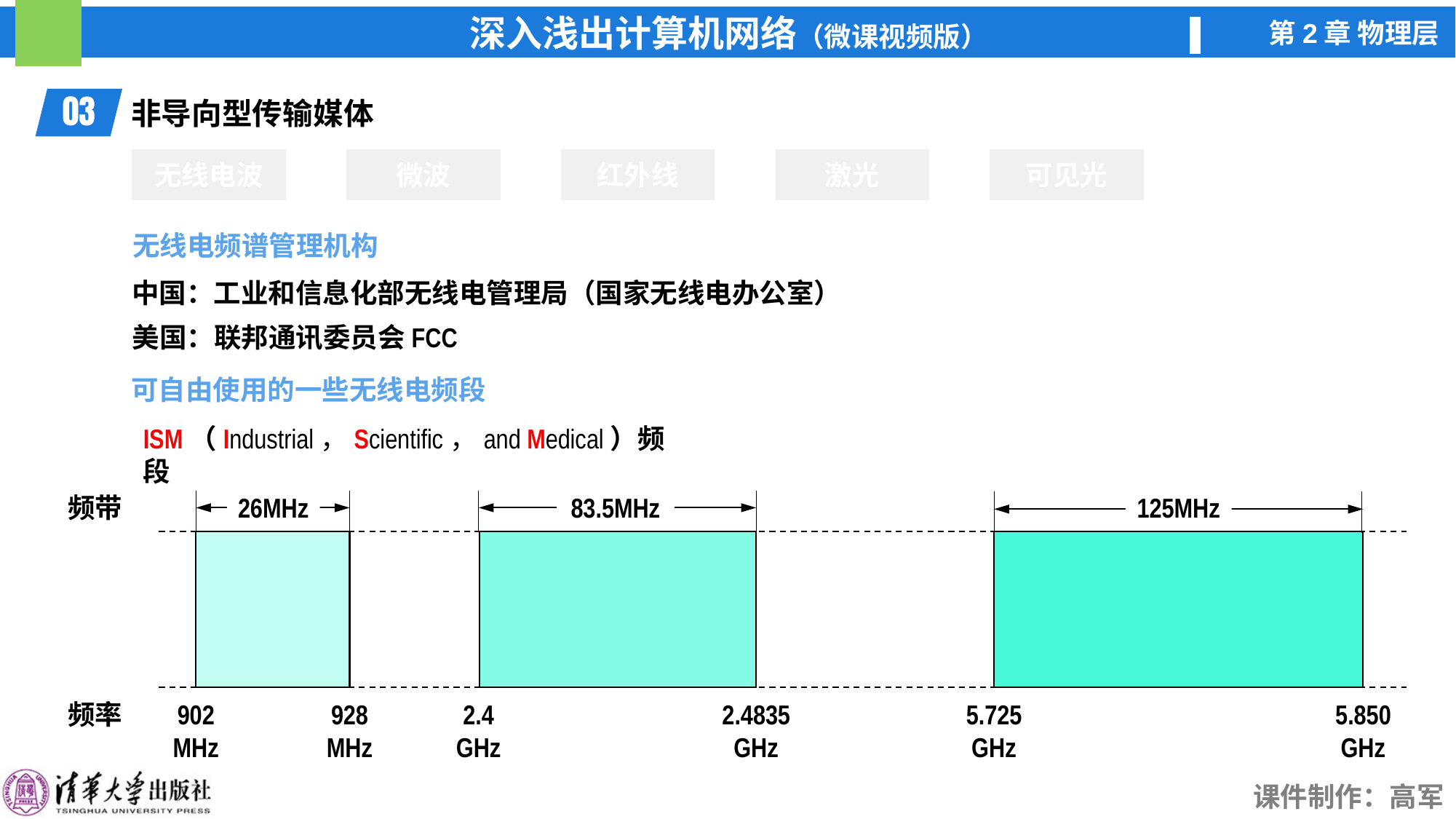

03
非导向型传输媒体
无线电波
微波
红外线
激光
可见光
无线电频谱管理机构
中国：工业和信息化部无线电管理局（国家无线电办公室）
美国：联邦通讯委员会FCC
可自由使用的一些无线电频段
ISM（Industrial，Scientific，and Medical）频段
频带
26MHz
83.5MHz
125MHz

频率
902
MHz
928
MHz
2.4
GHz
2.4835
GHz
5.725
GHz
5.850
GHz